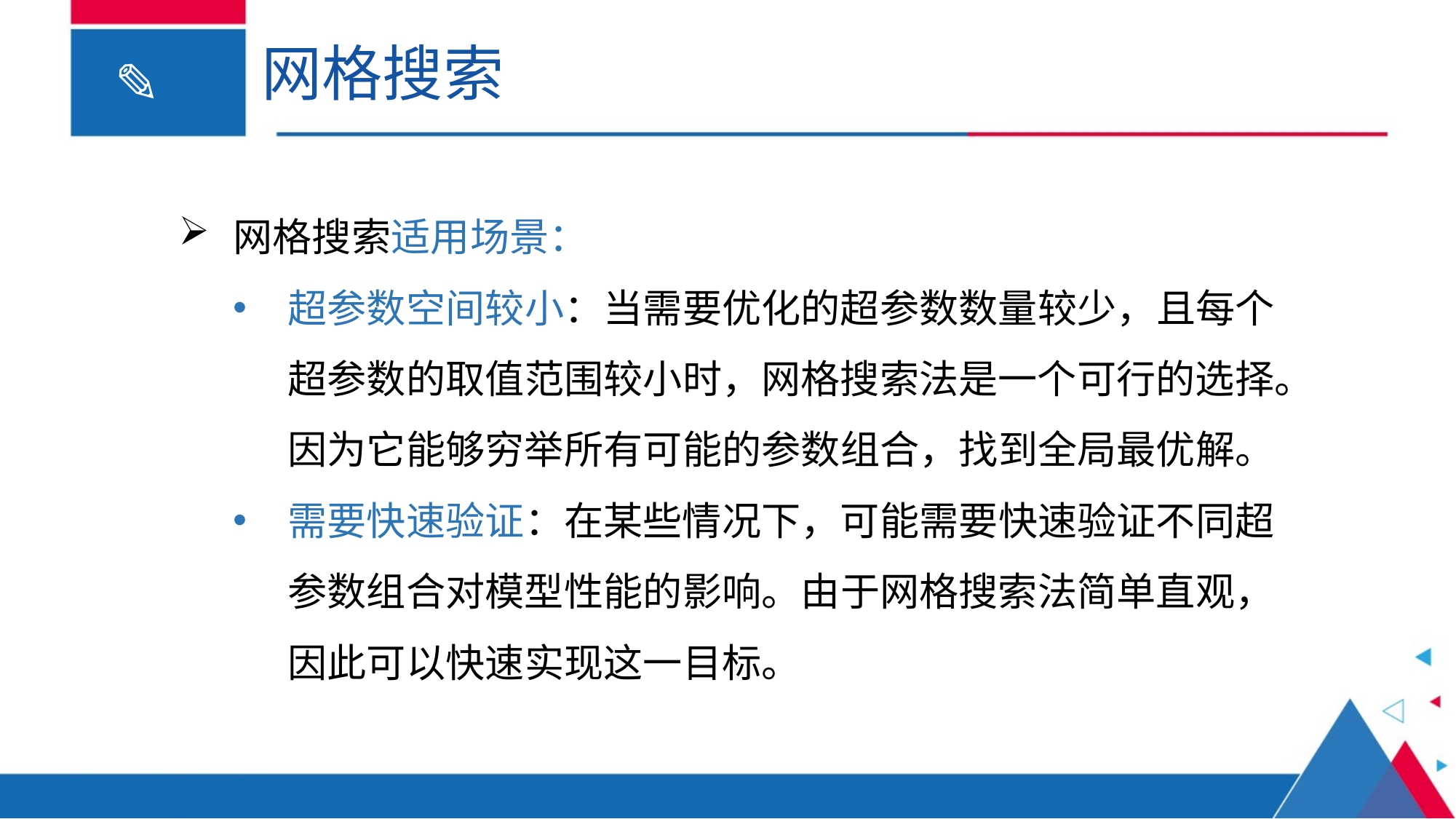

# 网格搜索
网格搜索适用场景：
超参数空间较小：当需要优化的超参数数量较少，且每个超参数的取值范围较小时，网格搜索法是一个可行的选择。因为它能够穷举所有可能的参数组合，找到全局最优解。
需要快速验证：在某些情况下，可能需要快速验证不同超参数组合对模型性能的影响。由于网格搜索法简单直观，因此可以快速实现这一目标。